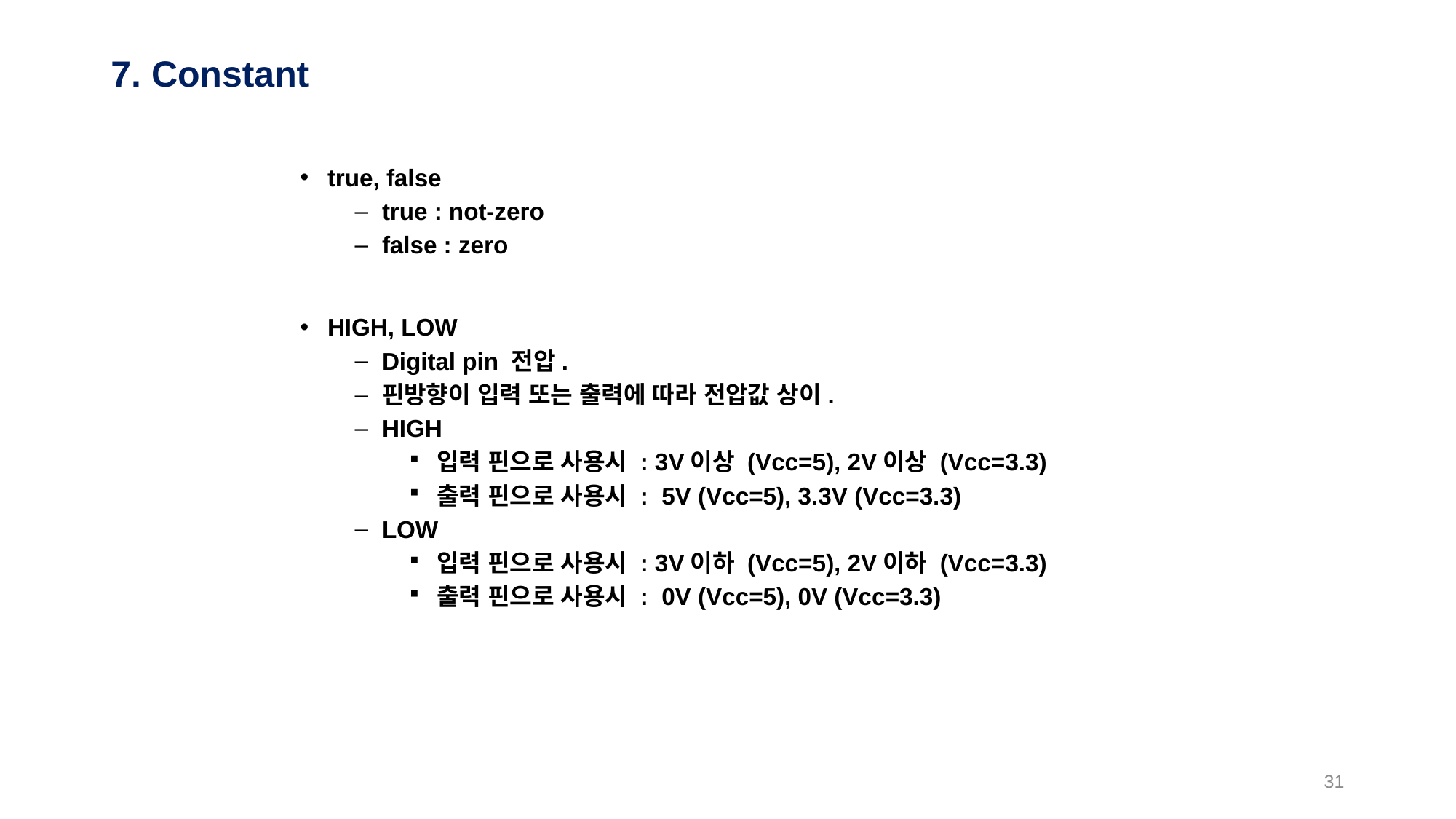

# 7. Constant
true, false
true : not-zero
false : zero

HIGH, LOW
Digital pin 전압.
핀방향이 입력 또는 출력에 따라 전압값 상이.
HIGH
입력 핀으로 사용시 : 3V이상 (Vcc=5), 2V이상 (Vcc=3.3)
출력 핀으로 사용시 :  5V (Vcc=5), 3.3V (Vcc=3.3)
LOW
입력 핀으로 사용시 : 3V이하 (Vcc=5), 2V이하 (Vcc=3.3)
출력 핀으로 사용시 :  0V (Vcc=5), 0V (Vcc=3.3)
31